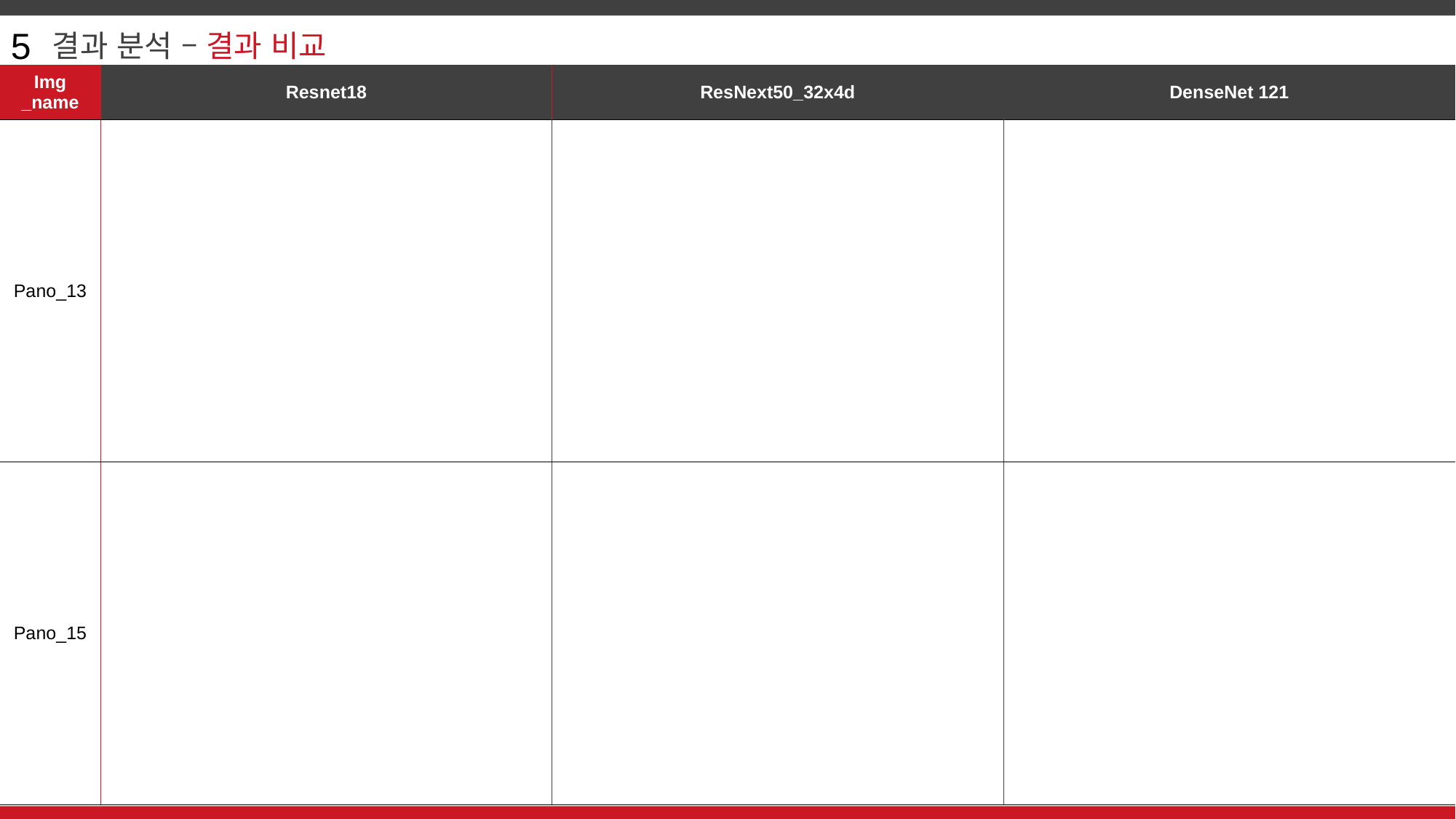

5
결과 분석 – 결과 비교
| Img \_name | Resnet18 | ResNext50\_32x4d | DenseNet 121 |
| --- | --- | --- | --- |
| Pano\_13 |  |  |  |
| Pano\_15 |  |  |  |